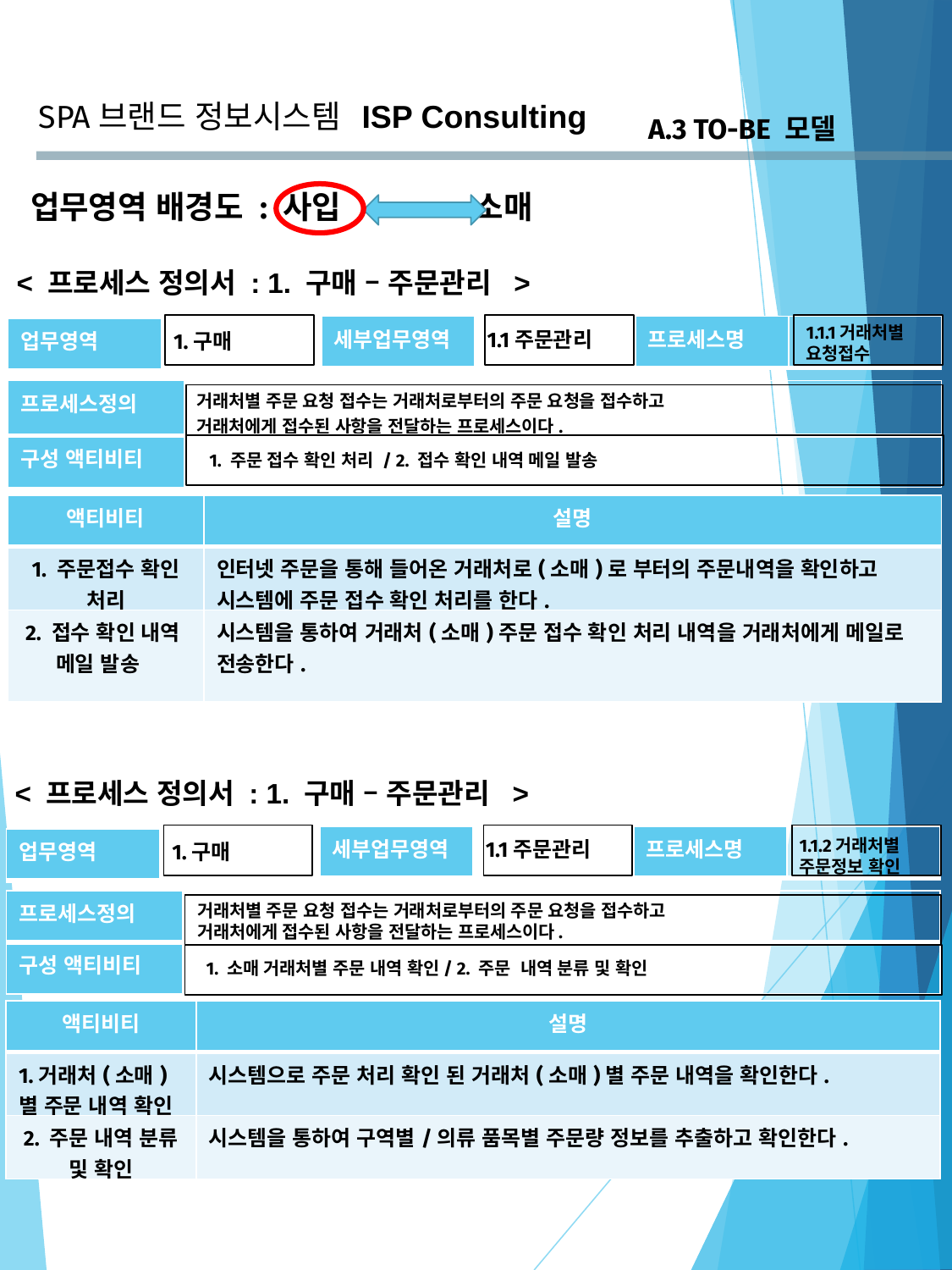

SPA브랜드 정보시스템
ISP Consulting
A.3 TO-BE 모델
업무영역 배경도 : 사입               소매

< 프로세스 정의서 : 1. 구매 – 주문관리  >

1.1.1거래처별 요청접수

| 세부업무영역 | 1.1주문관리 |
| --- | --- |
| 프로세스명 |  |
| --- | --- |
| 업무영역 | 1.구매 |
| --- | --- |
| 프로세스정의 | 거래처별 주문 요청 접수는 거래처로부터의 주문 요청을 접수하고 거래처에게 접수된 사항을 전달하는 프로세스이다. |
| --- | --- |
| 구성 액티비티 |  |

1. 주문 접수 확인 처리 / 2. 접수 확인 내역 메일 발송

| 액티비티 | 설명 |
| --- | --- |
| 1. 주문접수 확인 처리 | 인터넷 주문을 통해 들어온 거래처로(소매)로 부터의 주문내역을 확인하고 시스템에 주문 접수 확인 처리를 한다. |
| 2. 접수 확인 내역 메일 발송 | 시스템을 통하여 거래처(소매)주문 접수 확인 처리 내역을 거래처에게 메일로 전송한다. |
< 프로세스 정의서 : 1. 구매 – 주문관리  >

| 세부업무영역 | 1.1주문관리 |
| --- | --- |
| 프로세스명 |  |
| --- | --- |
1.1.2거래처별 주문정보 확인

| 업무영역 | 1.구매 |
| --- | --- |
| 프로세스정의 |  |
| --- | --- |
| 구성 액티비티 |  |
거래처별 주문 요청 접수는 거래처로부터의 주문 요청을 접수하고
거래처에게 접수된 사항을 전달하는 프로세스이다.

           1. 소매 거래처별 주문 내역 확인/ 2. 주문  내역 분류 및 확인

| 액티비티 | 설명 |
| --- | --- |
| 1.거래처(소매)별 주문 내역 확인 | 시스템으로 주문 처리 확인 된 거래처(소매)별 주문 내역을 확인한다. |
| 2. 주문 내역 분류 및 확인 | 시스템을 통하여 구역별/의류 품목별 주문량 정보를 추출하고 확인한다. |